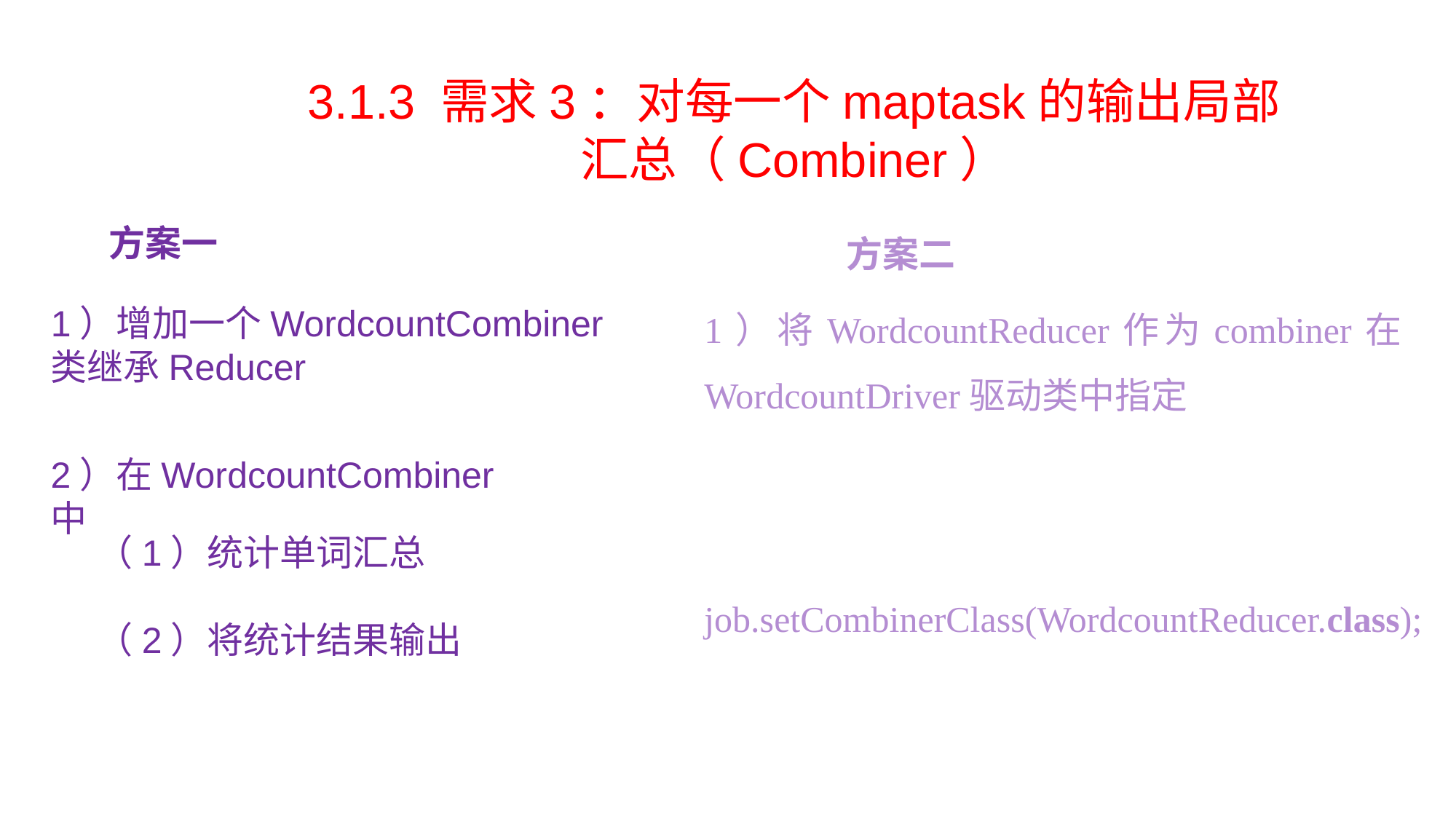

3.1.3 需求3：对每一个maptask的输出局部汇总（Combiner）
方案二
方案一
1）将WordcountReducer作为combiner在WordcountDriver驱动类中指定
1）增加一个WordcountCombiner类继承Reducer
2）在WordcountCombiner中
（1）统计单词汇总

（2）将统计结果输出
job.setCombinerClass(WordcountReducer.class);